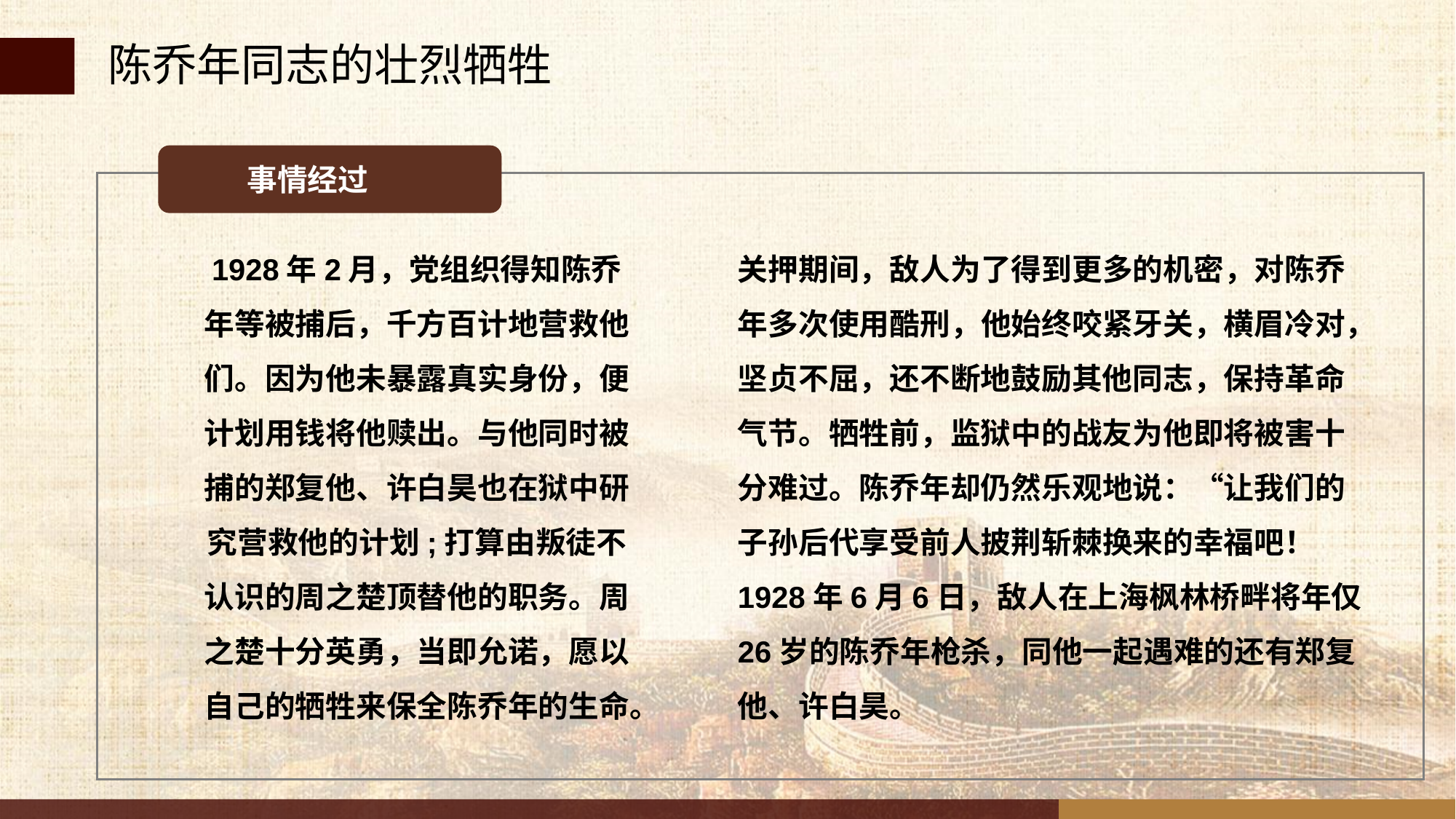

陈乔年同志的壮烈牺牲

事情经过

关押期间，敌人为了得到更多的机密，对陈乔年多次使用酷刑，他始终咬紧牙关，横眉冷对，坚贞不屈，还不断地鼓励其他同志，保持革命气节。牺牲前，监狱中的战友为他即将被害十分难过。陈乔年却仍然乐观地说：“让我们的子孙后代享受前人披荆斩棘换来的幸福吧！1928年6月6日，敌人在上海枫林桥畔将年仅26岁的陈乔年枪杀，同他一起遇难的还有郑复他、许白昊。

1928年2月，党组织得知陈乔年等被捕后，千方百计地营救他们。因为他未暴露真实身份，便计划用钱将他赎出。与他同时被捕的郑复他、许白昊也在狱中研究营救他的计划;打算由叛徒不认识的周之楚顶替他的职务。周之楚十分英勇，当即允诺，愿以自己的牺牲来保全陈乔年的生命。